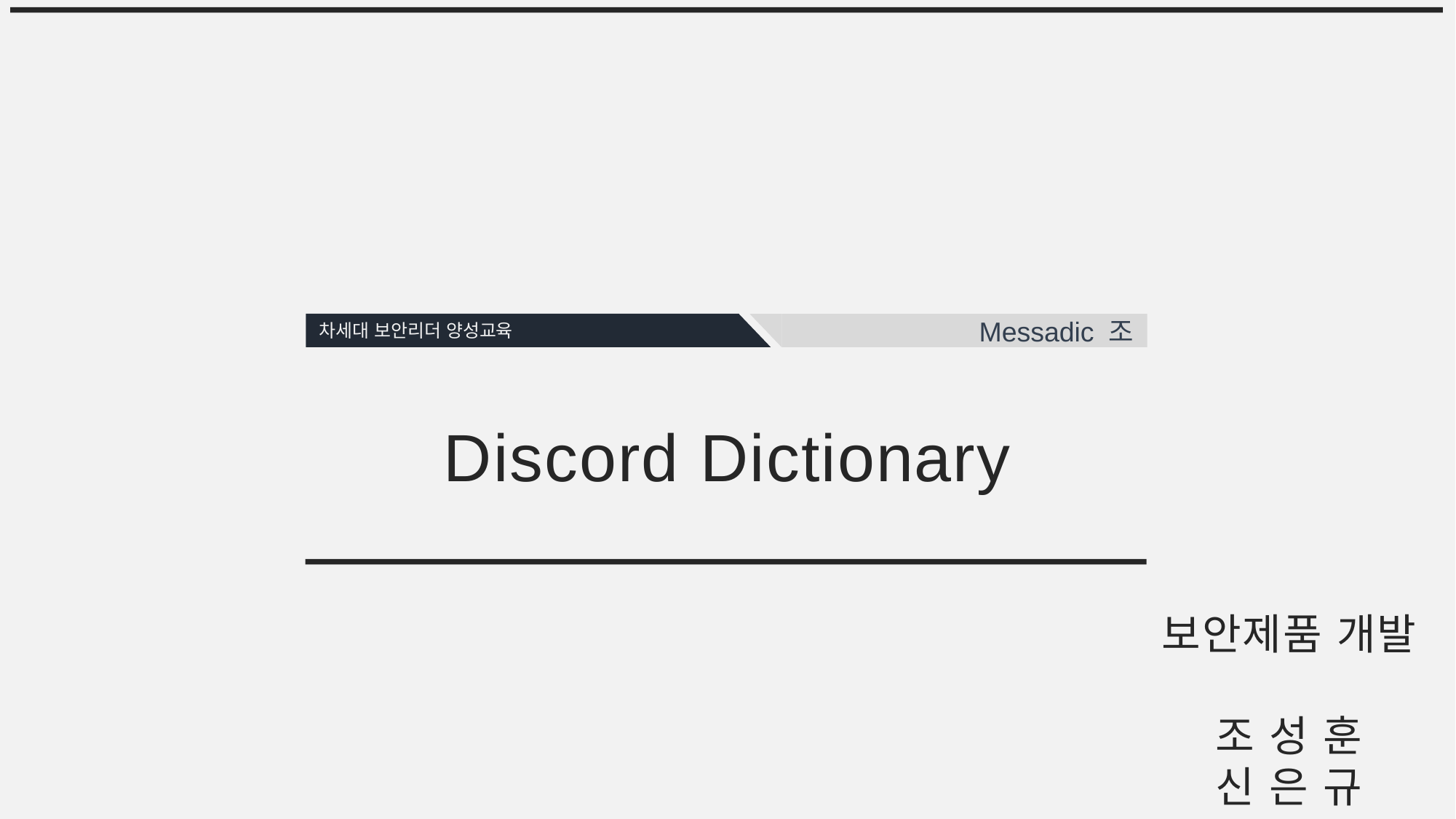

차세대 보안리더 양성교육

                        Messadic 조

Discord Dictionary

보안제품 개발

조 성 훈
신 은 규